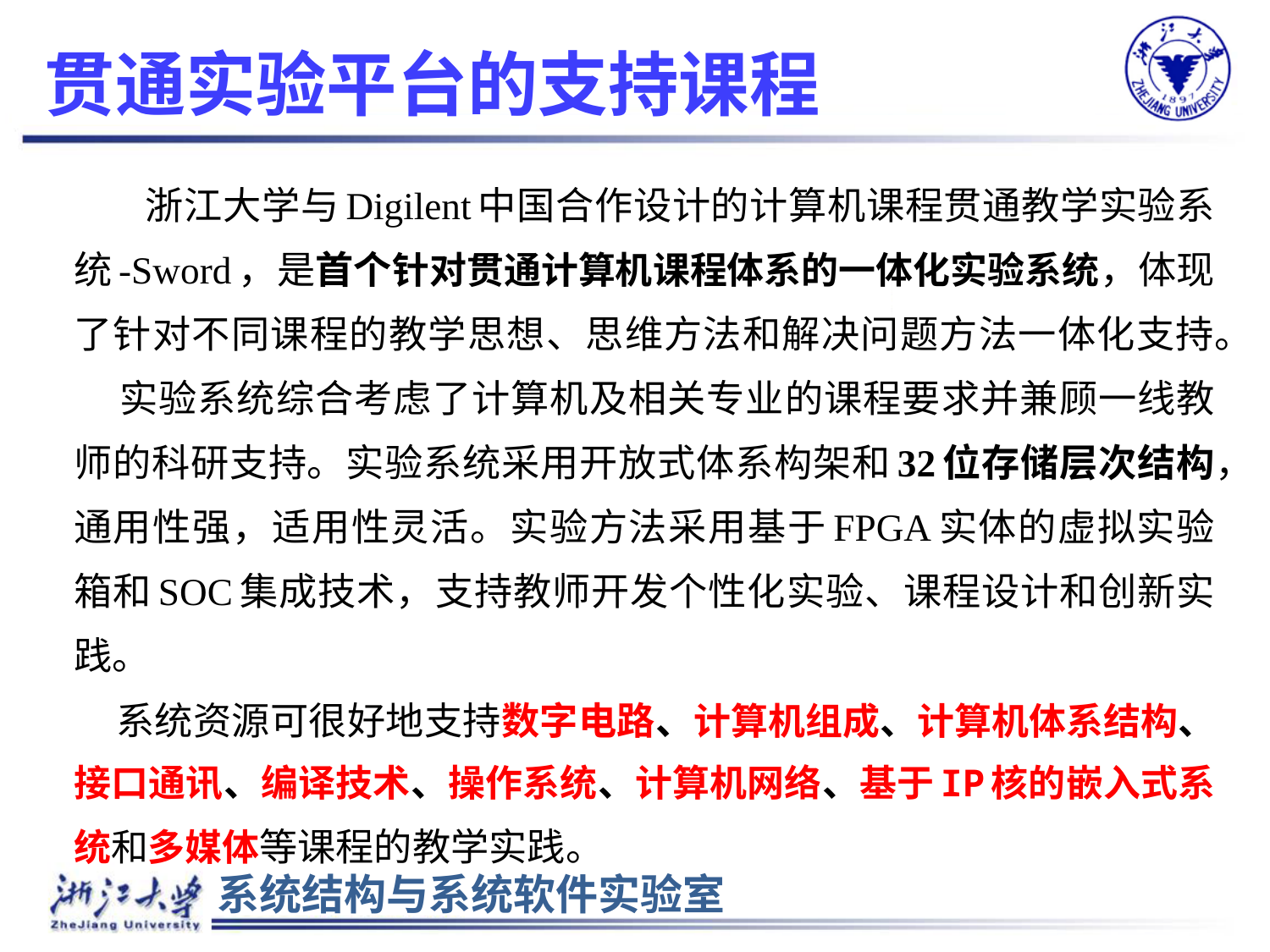

# 贯通实验平台的支持课程
       浙江大学与Digilent中国合作设计的计算机课程贯通教学实验系统-Sword，是首个针对贯通计算机课程体系的一体化实验系统，体现了针对不同课程的教学思想、思维方法和解决问题方法一体化支持。
    实验系统综合考虑了计算机及相关专业的课程要求并兼顾一线教师的科研支持。实验系统采用开放式体系构架和32位存储层次结构，通用性强，适用性灵活。实验方法采用基于FPGA实体的虚拟实验箱和SOC集成技术，支持教师开发个性化实验、课程设计和创新实践。
    系统资源可很好地支持数字电路、计算机组成、计算机体系结构、接口通讯、编译技术、操作系统、计算机网络、基于IP核的嵌入式系统和多媒体等课程的教学实践。